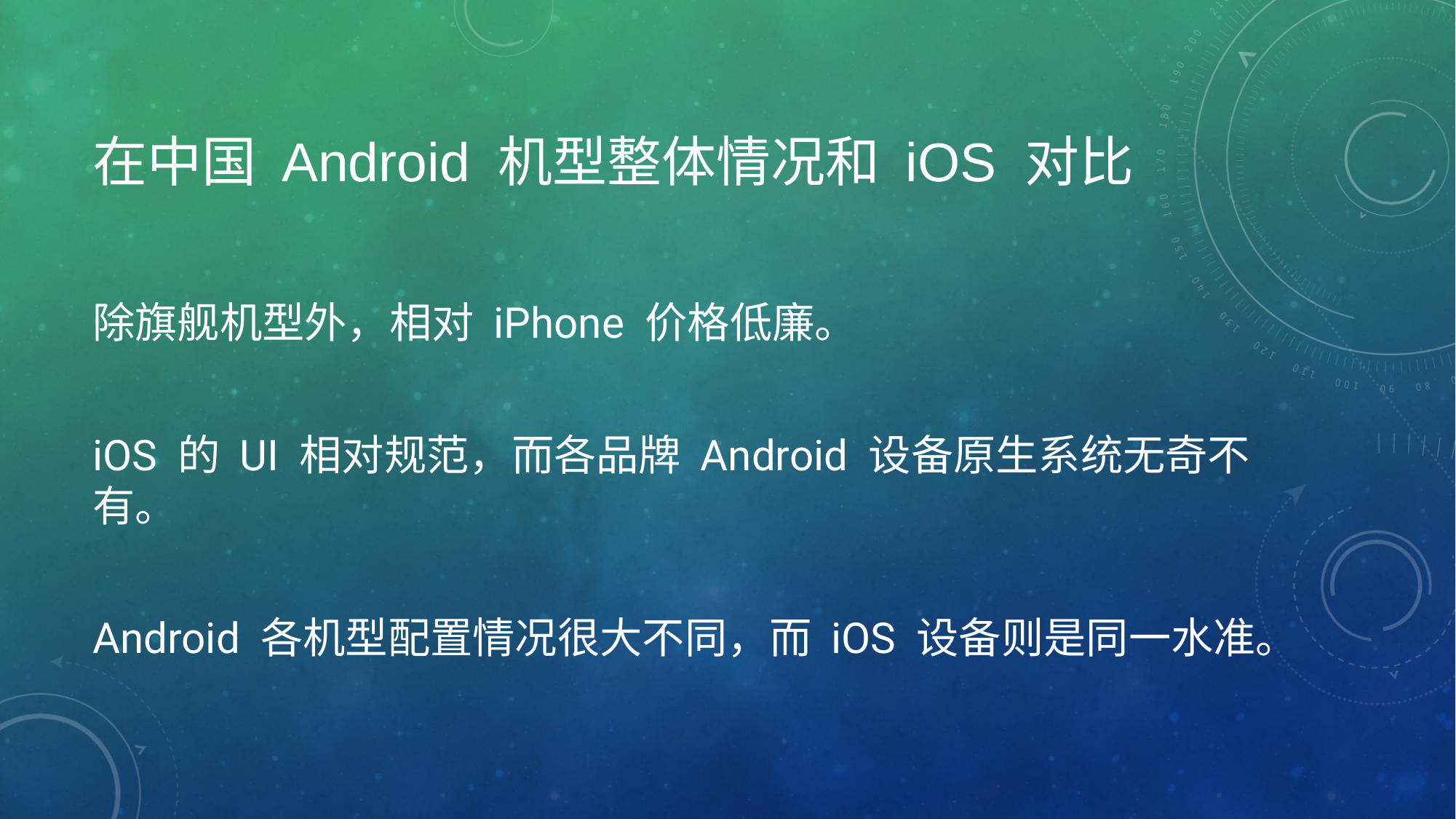

# 在中国 Android 机型整体情况和 iOS 对比
除旗舰机型外，相对 iPhone 价格低廉。

iOS 的 UI 相对规范，而各品牌 Android 设备原生系统无奇不有。

Android 各机型配置情况很大不同，而 iOS 设备则是同一水准。